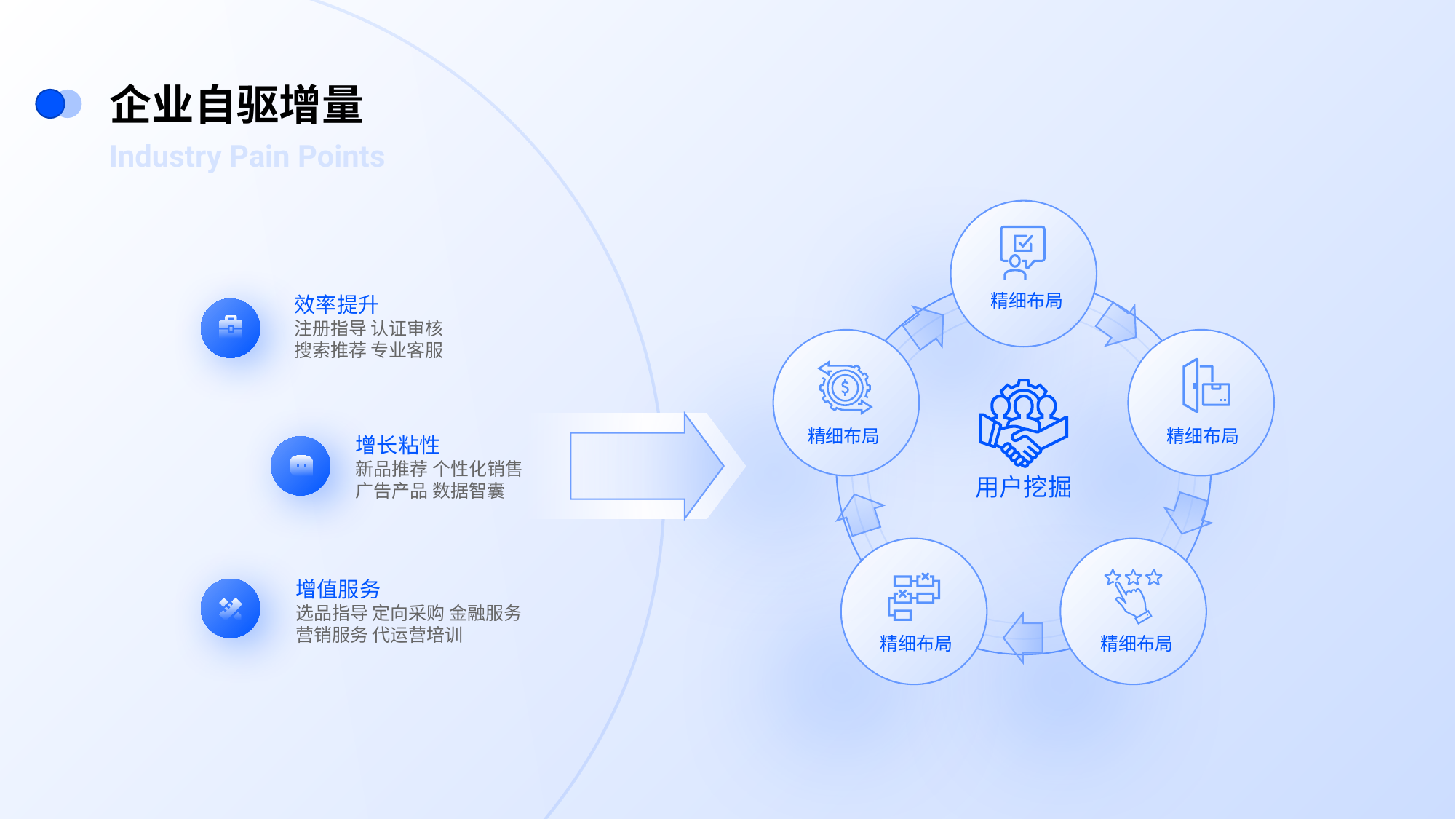

企业自驱增量

Industry Pain Points

精细布局
效率提升
注册指导 认证审核
搜索推荐 专业客服

精细布局
精细布局
增长粘性
新品推荐 个性化销售
广告产品 数据智囊

用户挖掘

增值服务
选品指导 定向采购 金融服务
营销服务 代运营培训

精细布局
精细布局